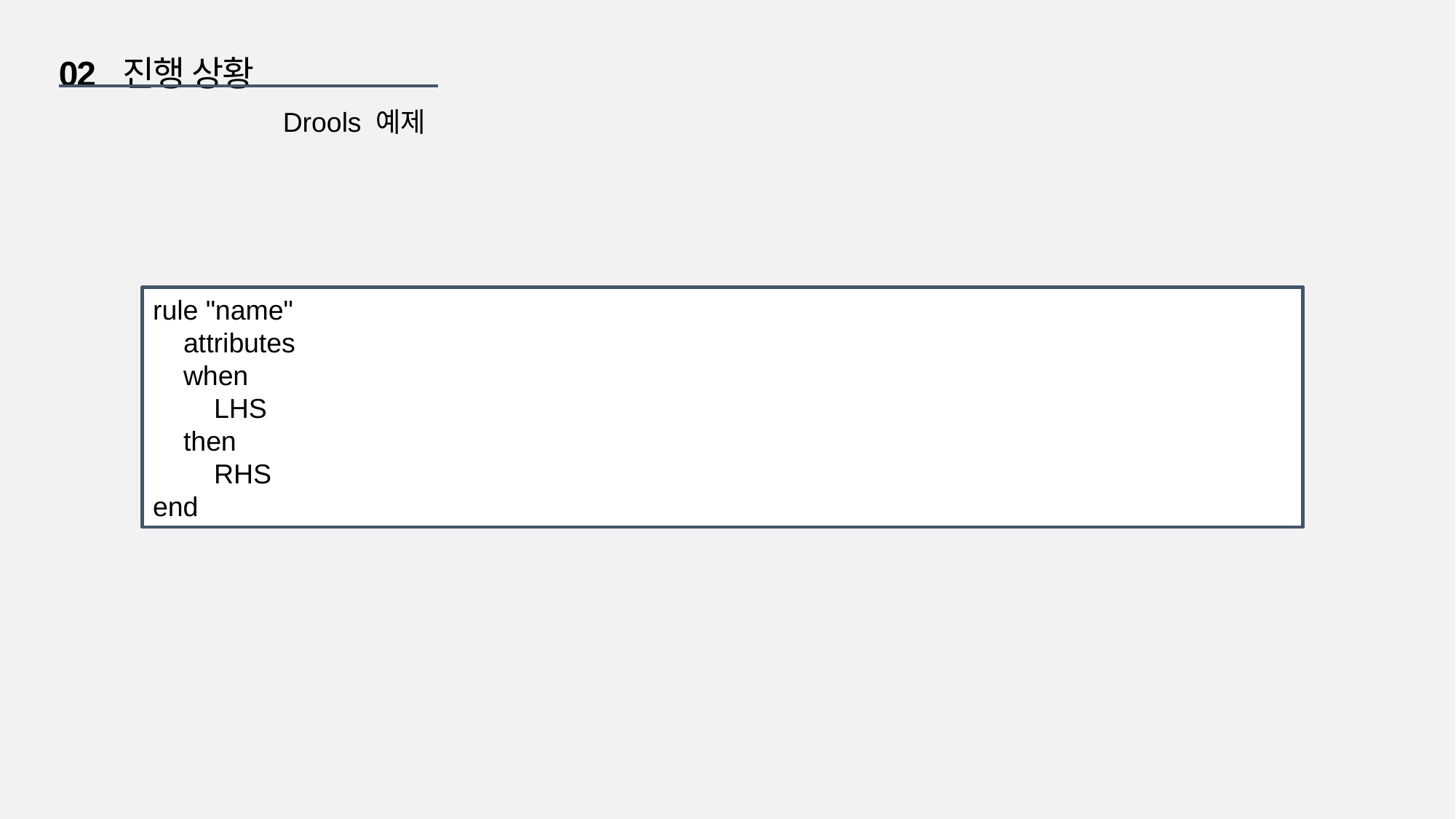

02  진행 상황
Drools 예제
rule "name"
    attributes
    when
        LHS
    then
        RHS
end